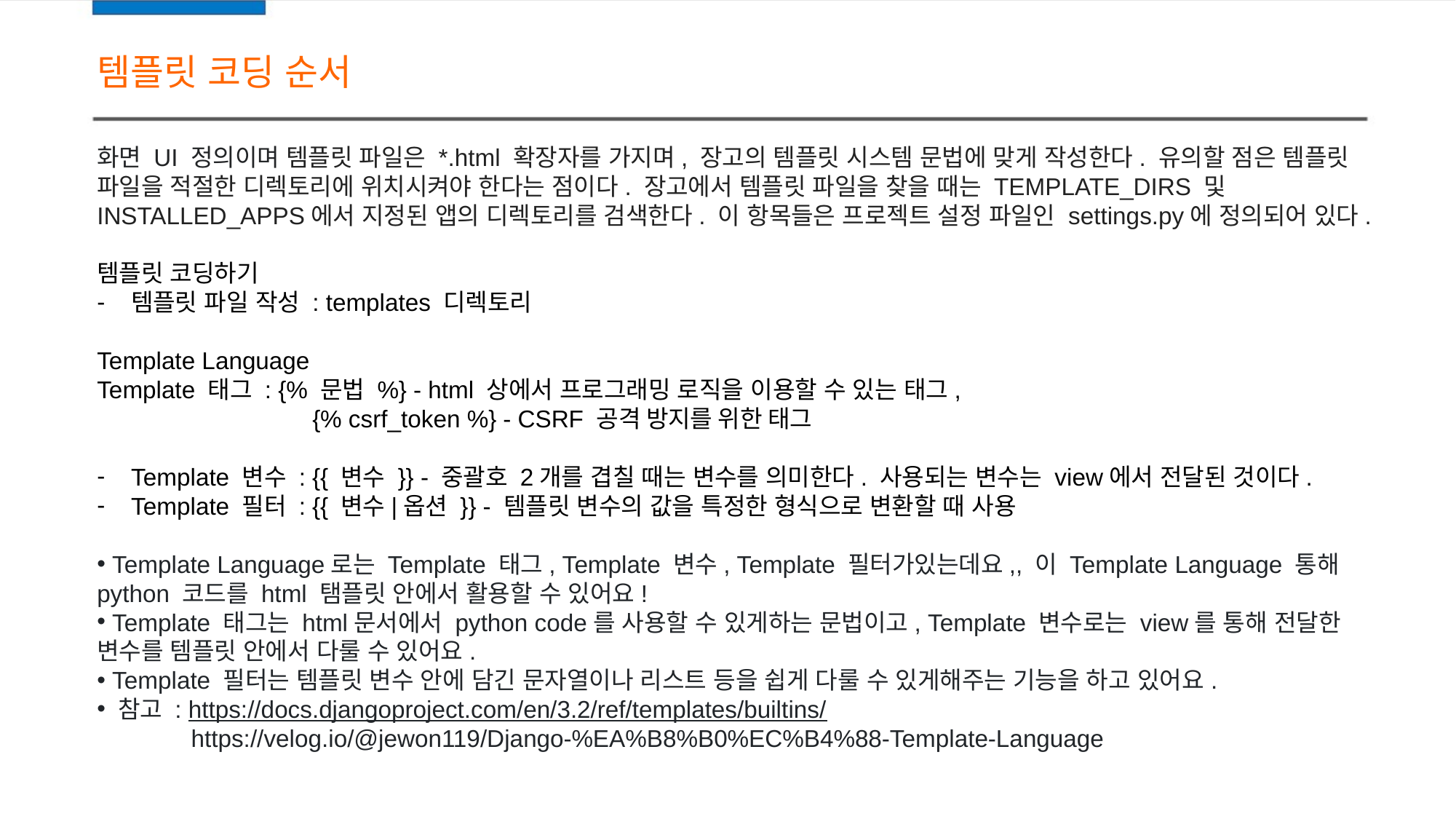

템플릿 코딩 순서
화면 UI 정의이며 템플릿 파일은 *.html 확장자를 가지며, 장고의 템플릿 시스템 문법에 맞게 작성한다. 유의할 점은 템플릿 파일을 적절한 디렉토리에 위치시켜야 한다는 점이다. 장고에서 템플릿 파일을 찾을 때는 TEMPLATE_DIRS 및 INSTALLED_APPS에서 지정된 앱의 디렉토리를 검색한다. 이 항목들은 프로젝트 설정 파일인 settings.py에 정의되어 있다.

템플릿 코딩하기
템플릿 파일 작성 : templates 디렉토리

Template Language
Template 태그 : {% 문법 %} - html 상에서 프로그래밍 로직을 이용할 수 있는 태그,
                                {% csrf_token %} - CSRF 공격 방지를 위한 태그

Template 변수 : {{ 변수 }} - 중괄호 2개를 겹칠 때는 변수를 의미한다. 사용되는 변수는 view에서 전달된 것이다.
Template 필터 : {{ 변수|옵션 }} - 템플릿 변수의 값을 특정한 형식으로 변환할 때 사용

 Template Language로는 Template 태그, Template 변수, Template 필터가있는데요,, 이 Template Language 통해 python 코드를 html 탬플릿 안에서 활용할 수 있어요!
 Template 태그는 html문서에서 python code를 사용할 수 있게하는 문법이고, Template 변수로는 view를 통해 전달한 변수를 템플릿 안에서 다룰 수 있어요.
 Template 필터는 템플릿 변수 안에 담긴 문자열이나 리스트 등을 쉽게 다룰 수 있게해주는 기능을 하고 있어요.
 참고 : https://docs.djangoproject.com/en/3.2/ref/templates/builtins/
              https://velog.io/@jewon119/Django-%EA%B8%B0%EC%B4%88-Template-Language